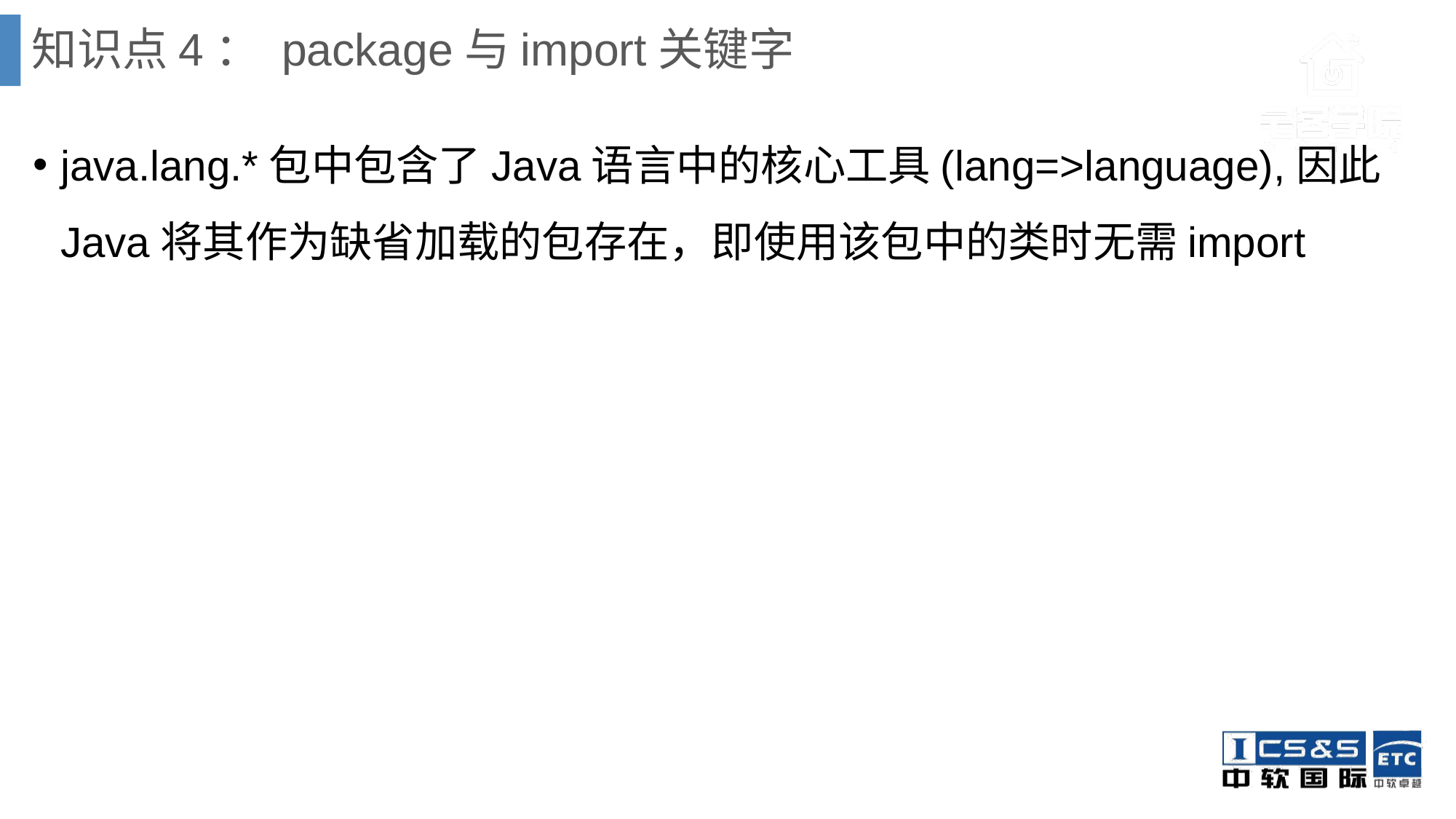

# 知识点4： package与import关键字
java.lang.*包中包含了Java语言中的核心工具(lang=>language),因此Java将其作为缺省加载的包存在，即使用该包中的类时无需import